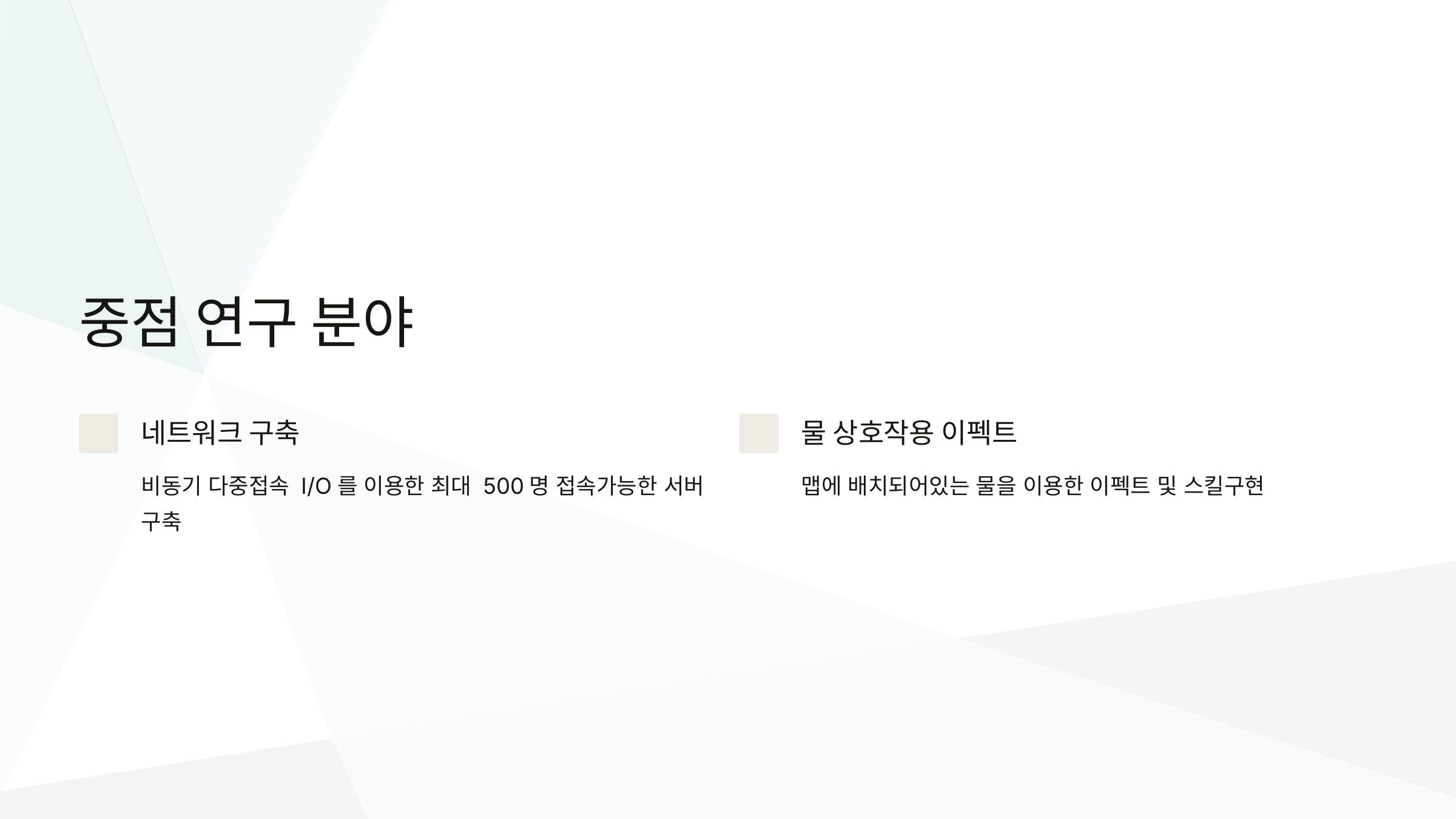

중점 연구 분야

네트워크 구축

물 상호작용 이펙트
비동기 다중접속 I/O를 이용한 최대 500명 접속가능한 서버 구축
맵에 배치되어있는 물을 이용한 이펙트 및 스킬구현